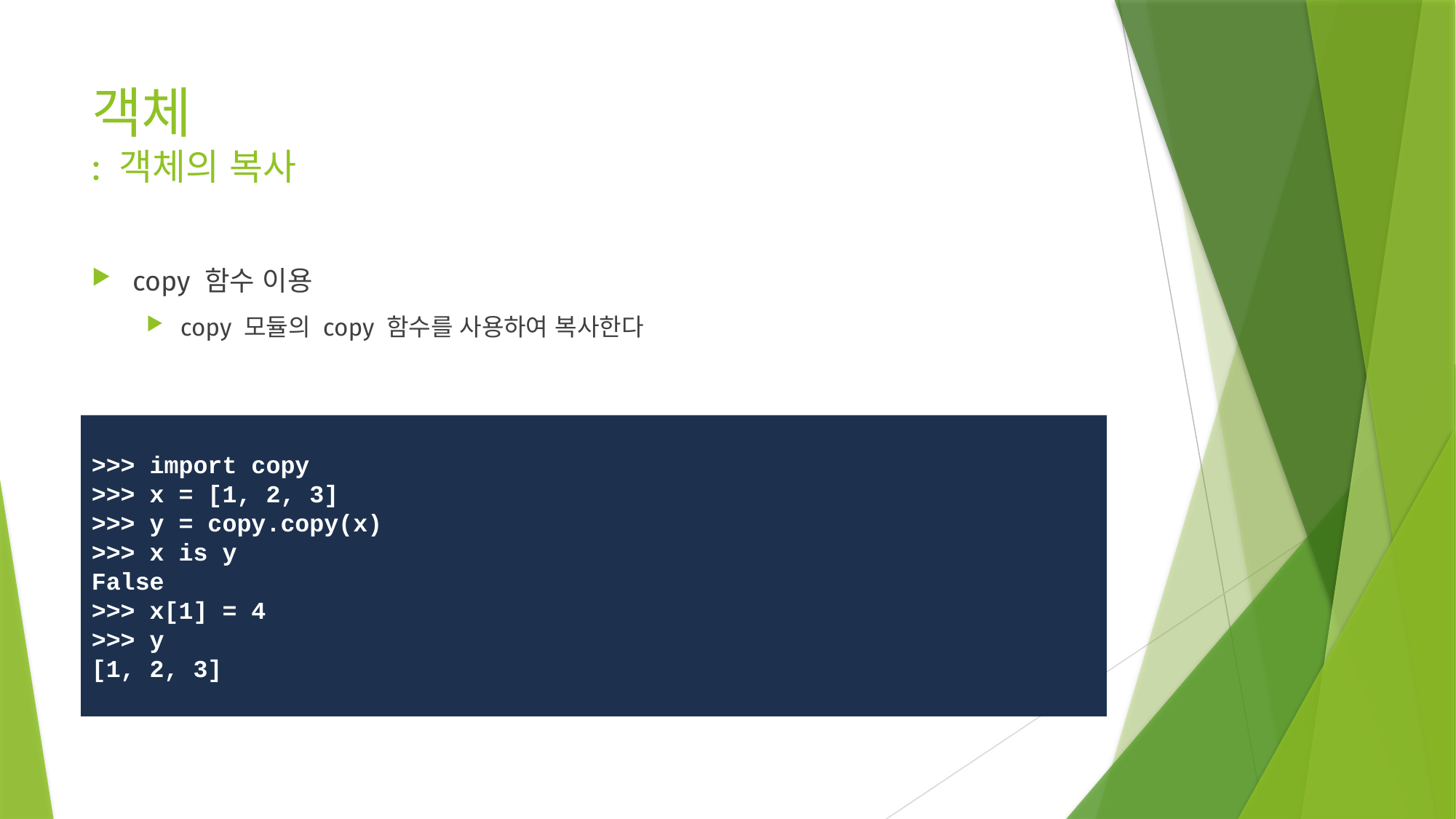

# 객체 : 객체의 복사
copy 함수 이용
copy 모듈의 copy 함수를 사용하여 복사한다

>>> import copy
>>> x = [1, 2, 3]
>>> y = copy.copy(x)
>>> x is y
False
>>> x[1] = 4
>>> y
[1, 2, 3]